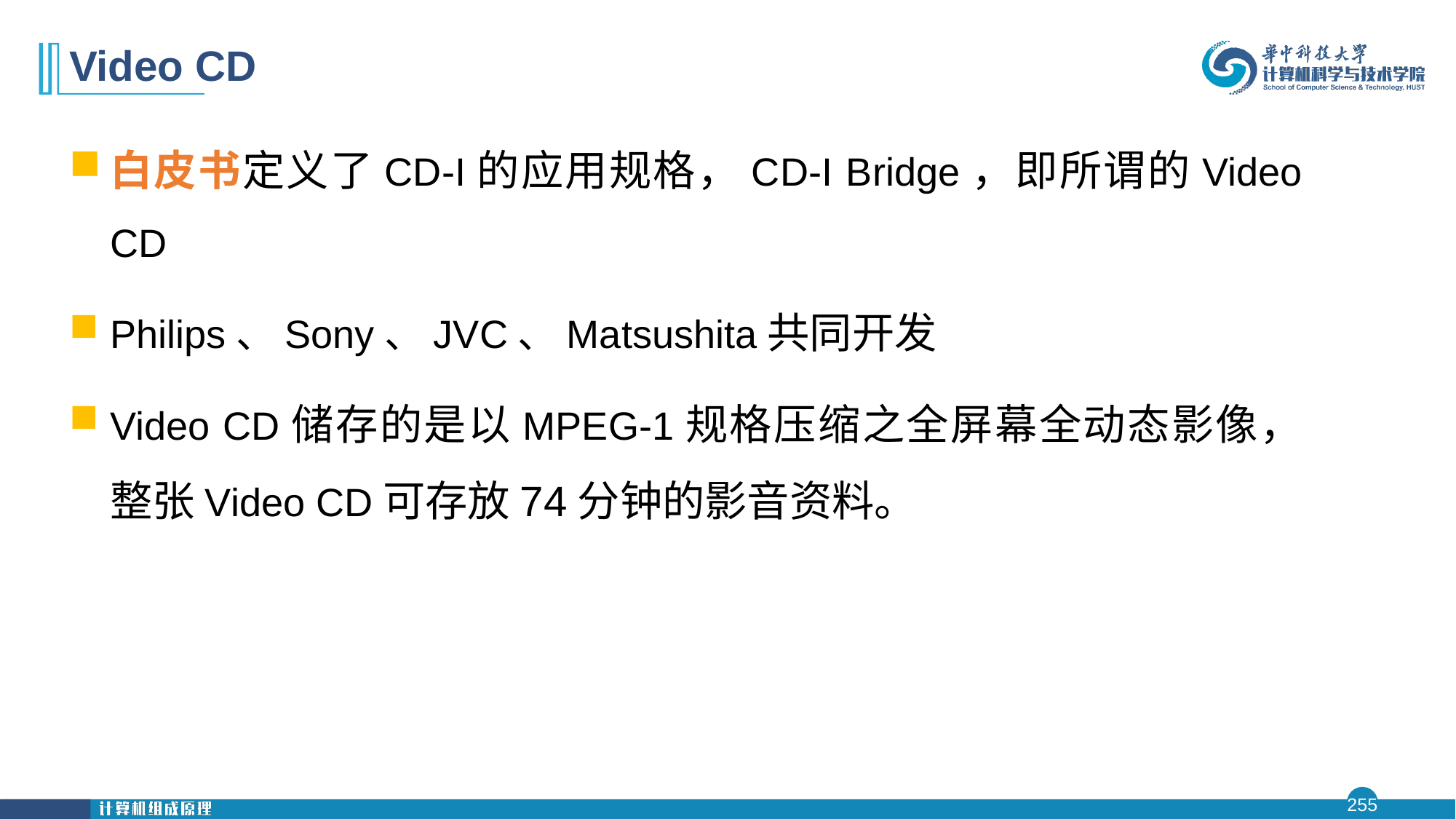

# Video CD
白皮书定义了CD-I的应用规格，CD-I Bridge，即所谓的Video CD
Philips、Sony、JVC、Matsushita共同开发
Video CD储存的是以MPEG-1规格压缩之全屏幕全动态影像，整张Video CD可存放74分钟的影音资料。